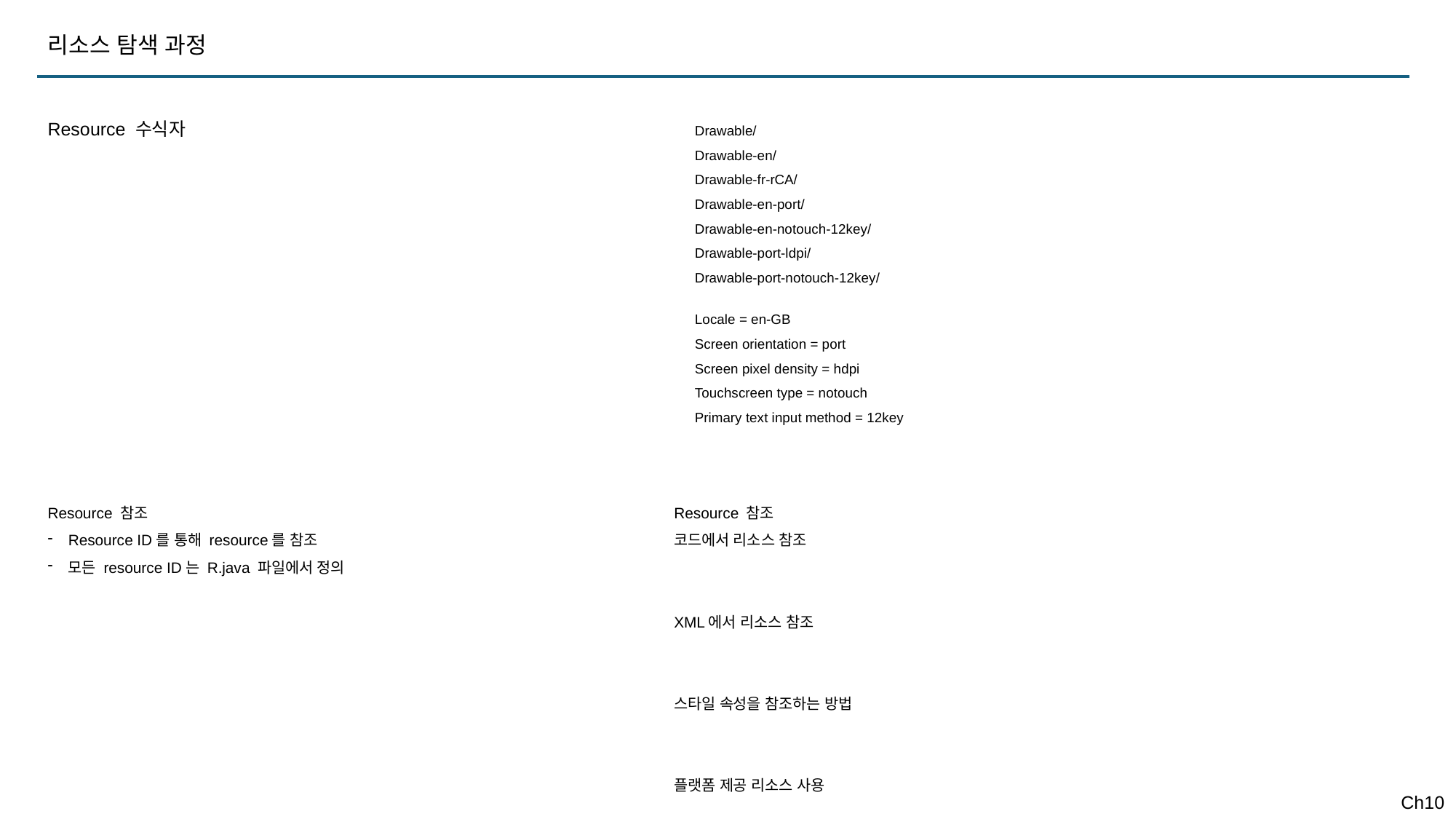

리소스 탐색 과정
Resource 수식자
Drawable/
Drawable-en/
Drawable-fr-rCA/
Drawable-en-port/
Drawable-en-notouch-12key/
Drawable-port-ldpi/
Drawable-port-notouch-12key/
Locale = en-GB
Screen orientation = port
Screen pixel density = hdpi
Touchscreen type = notouch
Primary text input method = 12key
Resource 참조
Resource ID를 통해 resource를 참조
모든 resource ID는 R.java 파일에서 정의
Resource 참조
코드에서 리소스 참조

XML에서 리소스 참조

스타일 속성을 참조하는 방법

플랫폼 제공 리소스 사용
Ch10